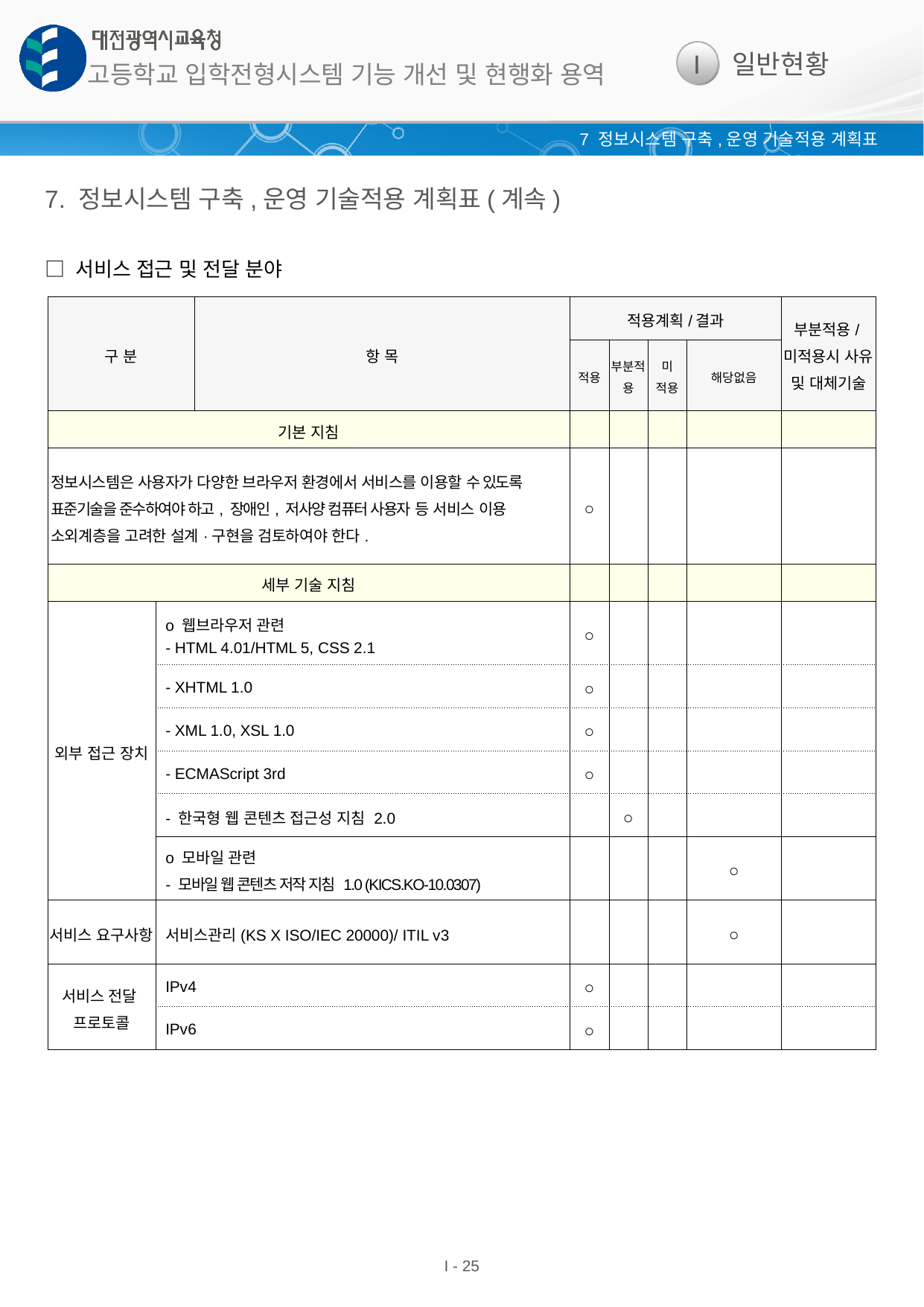

7 정보시스템 구축,운영 기술적용 계획표
7. 정보시스템 구축,운영 기술적용 계획표(계속)
□ 서비스 접근 및 전달 분야
| 구 분 |  | 항 목 | 적용계획/결과 |  |  |  | 부분적용/미적용시 사유 및 대체기술 |
| --- | --- | --- | --- | --- | --- | --- | --- |
|  |  |  | 적용 | 부분적용 | 미 적용 | 해당없음 |  |
| 기본 지침 |  |  |  |  |  |  |  |
| 정보시스템은 사용자가 다양한 브라우저 환경에서 서비스를 이용할 수 있도록 표준기술을 준수하여야 하고, 장애인, 저사양 컴퓨터 사용자 등 서비스 이용 소외계층을 고려한 설계·구현을 검토하여야 한다. |  |  | ○ |  |  |  |  |
| 세부 기술 지침 |  |  |  |  |  |  |  |
| 외부 접근 장치 | o 웹브라우저 관련 - HTML 4.01/HTML 5, CSS 2.1 |  | ○ |  |  |  |  |
|  | - XHTML 1.0 |  | ○ |  |  |  |  |
|  | - XML 1.0, XSL 1.0 |  | ○ |  |  |  |  |
|  | - ECMAScript 3rd |  | ○ |  |  |  |  |
|  | - 한국형 웹 콘텐츠 접근성 지침 2.0 |  |  | ○ |  |  |  |
|  | o 모바일 관련 - 모바일 웹 콘텐츠 저작 지침 1.0 (KICS.KO-10.0307) |  |  |  |  | ○ |  |
| 서비스 요구사항 | 서비스관리(KS X ISO/IEC 20000)/ ITIL v3 |  |  |  |  | ○ |  |
| 서비스 전달 프로토콜 | IPv4 |  | ○ |  |  |  |  |
|  | IPv6 |  | ○ |  |  |  |  |